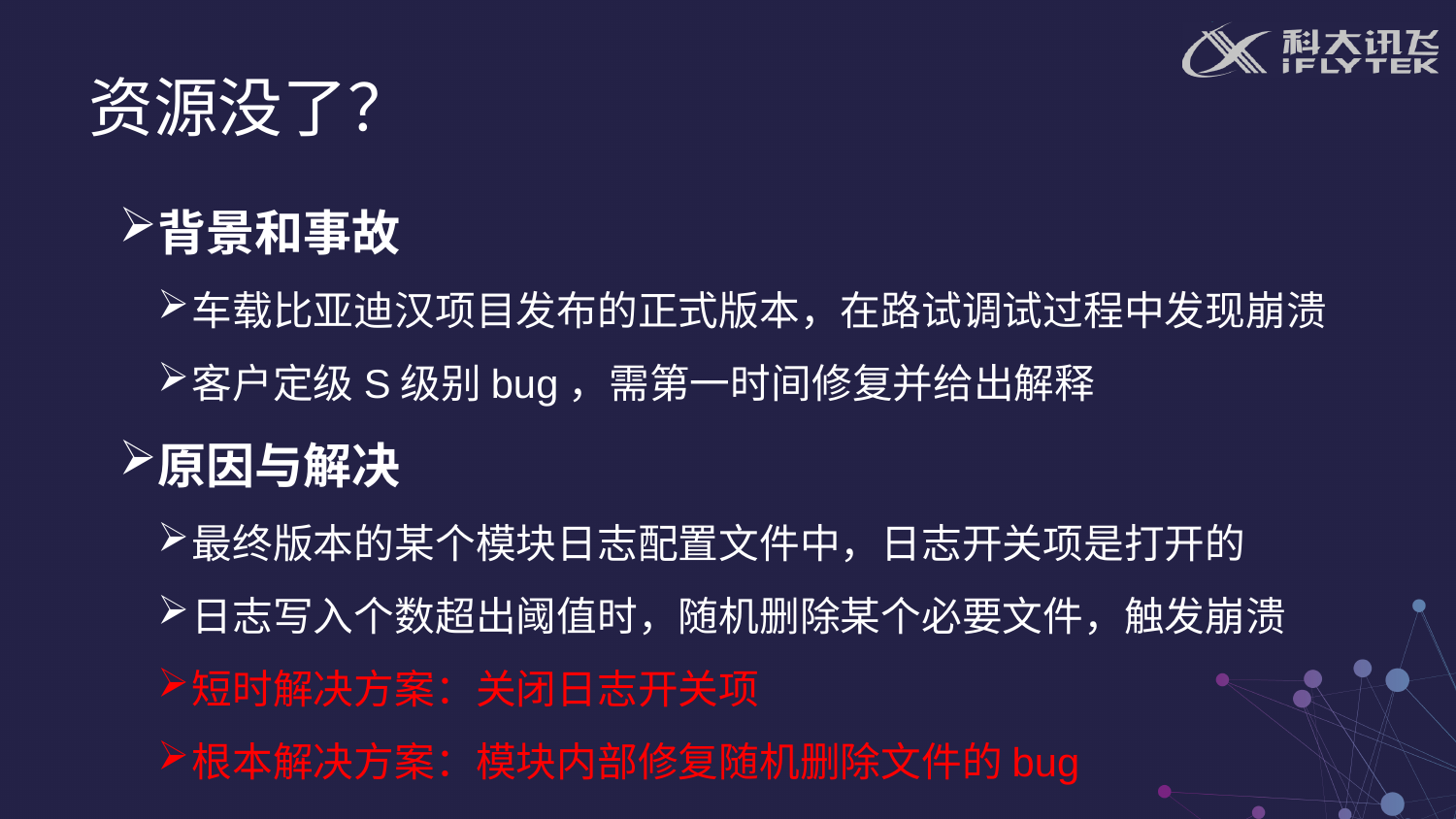

资源没了？
背景和事故
车载比亚迪汉项目发布的正式版本，在路试调试过程中发现崩溃
客户定级S级别bug，需第一时间修复并给出解释
原因与解决
最终版本的某个模块日志配置文件中，日志开关项是打开的
日志写入个数超出阈值时，随机删除某个必要文件，触发崩溃
短时解决方案：关闭日志开关项
根本解决方案：模块内部修复随机删除文件的bug